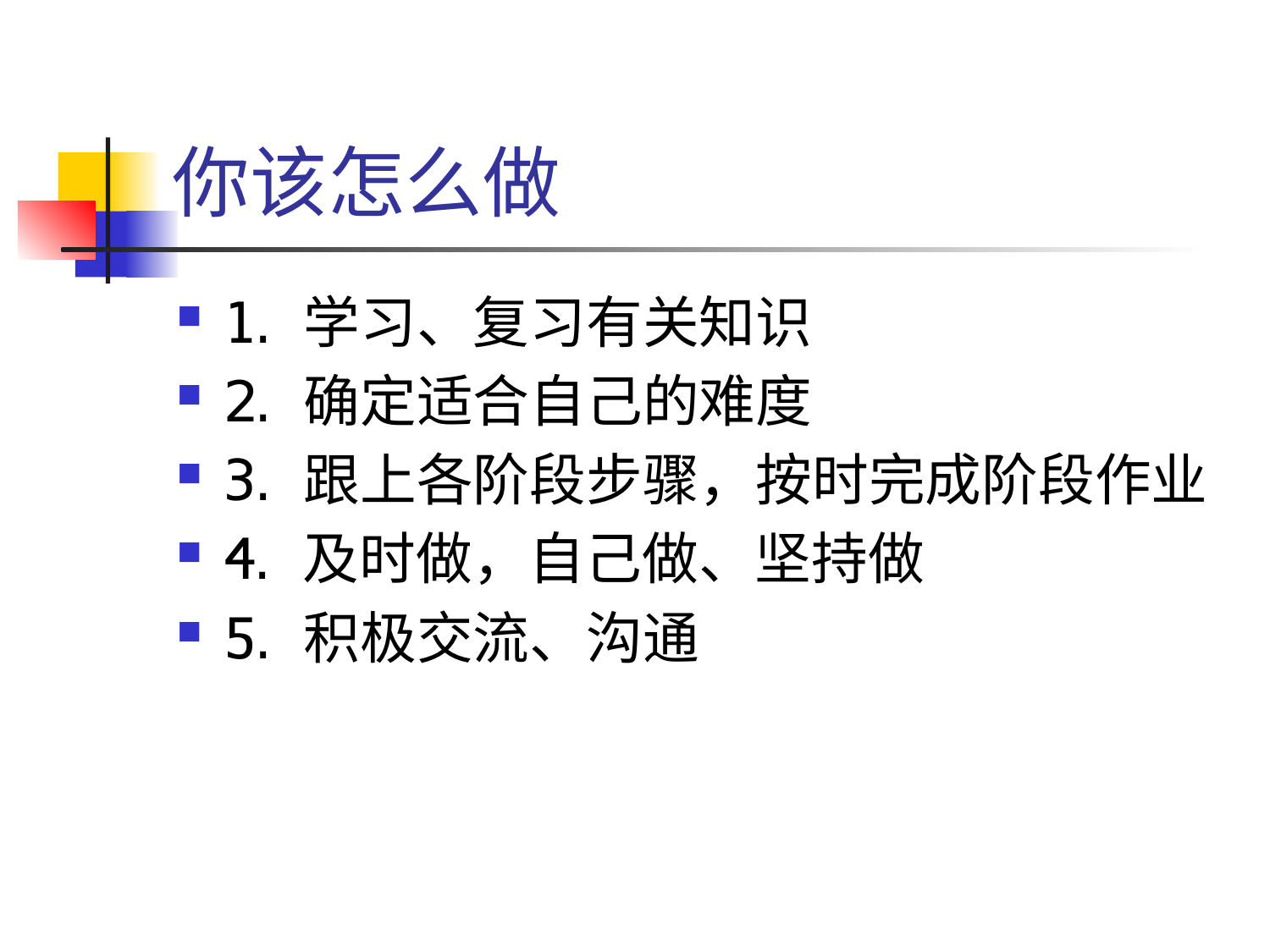

# 你该怎么做
1. 学习、复习有关知识
2. 确定适合自己的难度
3. 跟上各阶段步骤，按时完成阶段作业
4. 及时做，自己做、坚持做
5. 积极交流、沟通